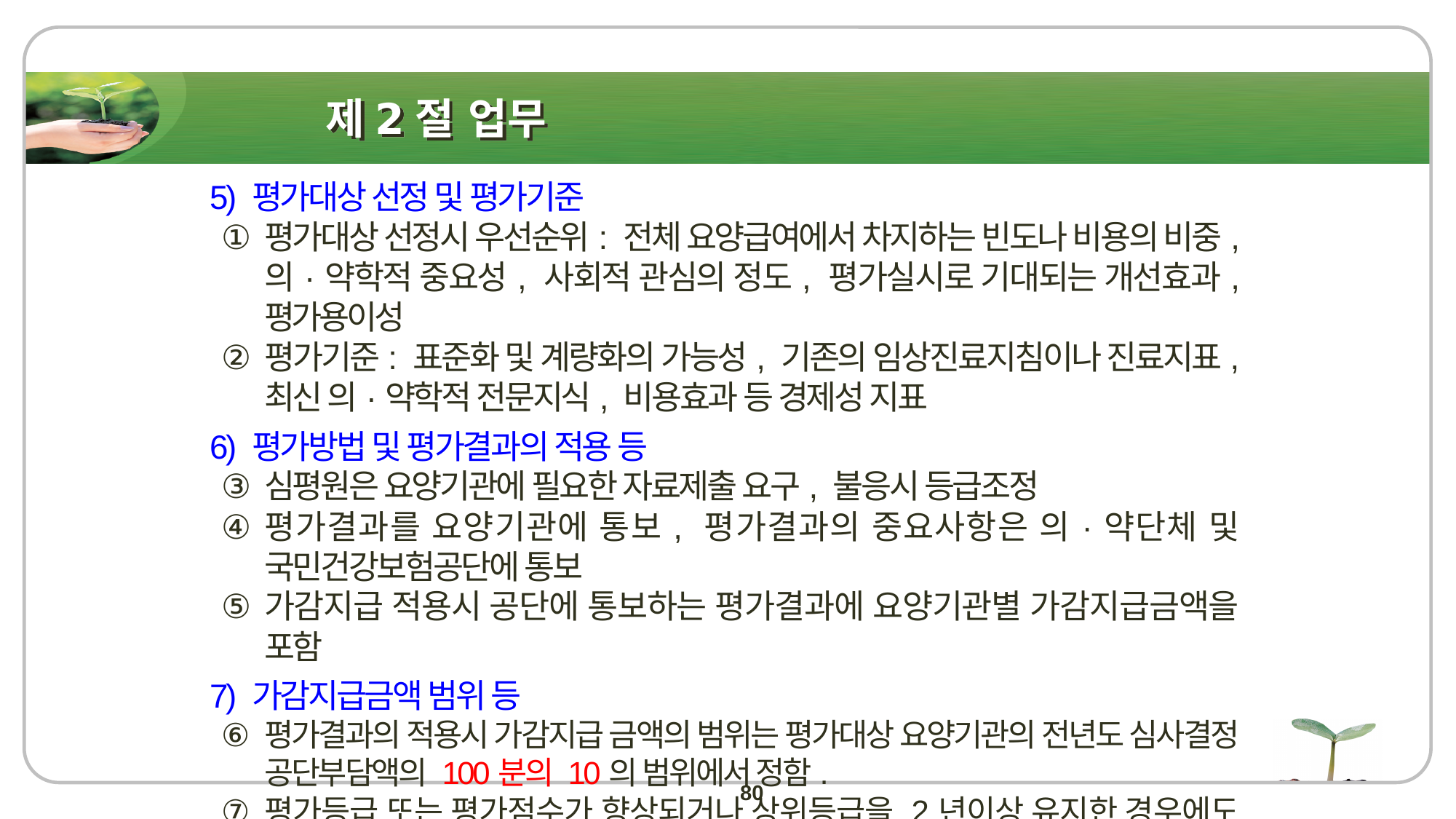

# 제2절 업무
5) 평가대상 선정 및 평가기준
평가대상 선정시 우선순위: 전체 요양급여에서 차지하는 빈도나 비용의 비중, 의·약학적 중요성, 사회적 관심의 정도, 평가실시로 기대되는 개선효과, 평가용이성
평가기준: 표준화 및 계량화의 가능성, 기존의 임상진료지침이나 진료지표, 최신 의·약학적 전문지식, 비용효과 등 경제성 지표
6) 평가방법 및 평가결과의 적용 등
심평원은 요양기관에 필요한 자료제출 요구, 불응시 등급조정
평가결과를 요양기관에 통보, 평가결과의 중요사항은 의·약단체 및 국민건강보험공단에 통보
가감지급 적용시 공단에 통보하는 평가결과에 요양기관별 가감지급금액을 포함
7) 가감지급금액 범위 등
평가결과의 적용시 가감지급 금액의 범위는 평가대상 요양기관의 전년도 심사결정 공단부담액의 100분의 10의 범위에서 정함.
평가등급 또는 평가점수가 향상되거나 상위등급을 2년이상 유지한 경우에도 가산 지급할 수 있음.
80